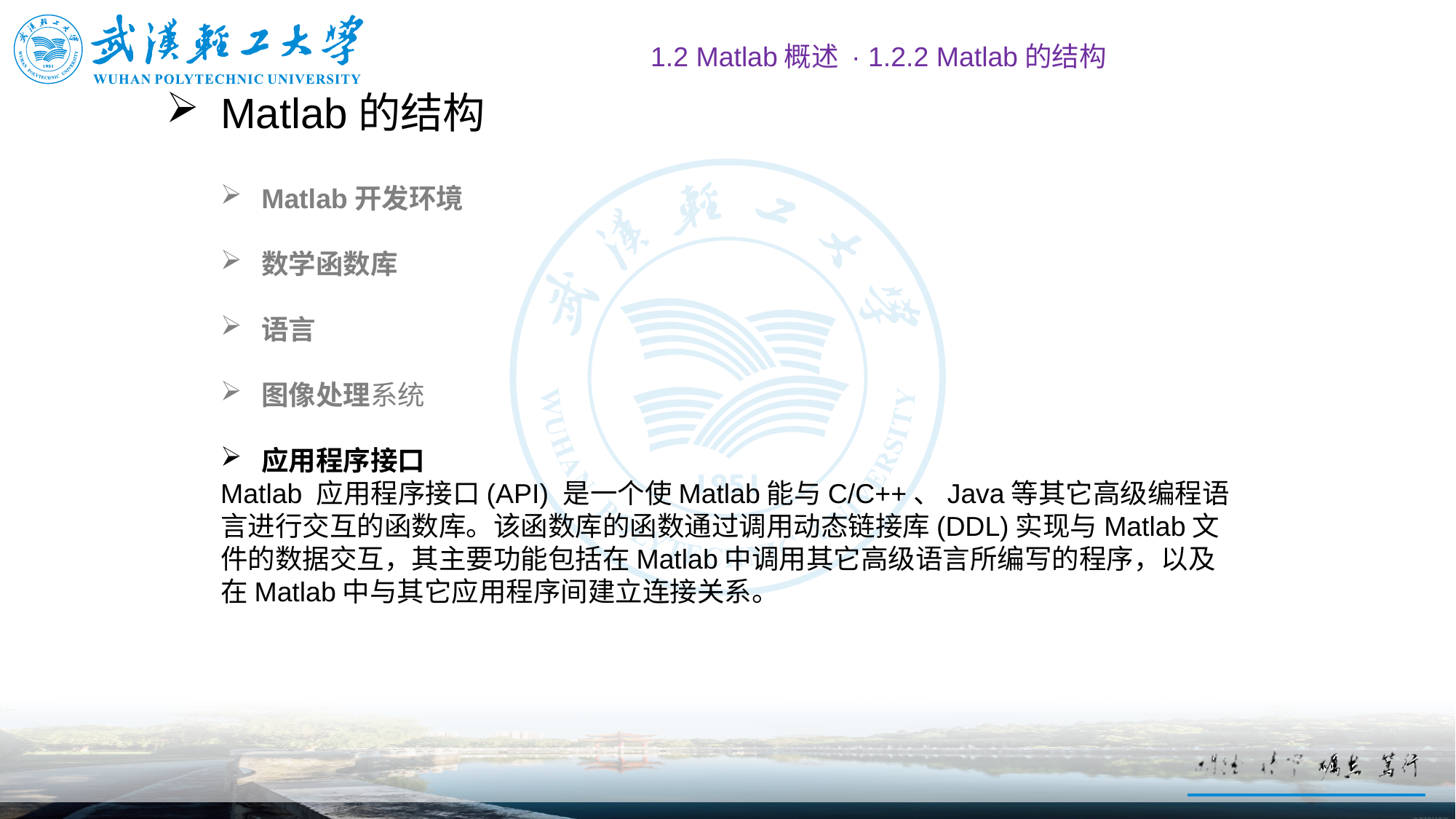

1.2 Matlab概述 · 1.2.2 Matlab的结构
# Matlab的结构
Matlab开发环境

数学函数库

语言

图像处理系统

应用程序接口
Matlab 应用程序接口(API) 是一个使Matlab能与C/C++、Java等其它高级编程语言进行交互的函数库。该函数库的函数通过调用动态链接库(DDL)实现与Matlab文件的数据交互，其主要功能包括在Matlab中调用其它高级语言所编写的程序，以及在Matlab中与其它应用程序间建立连接关系。